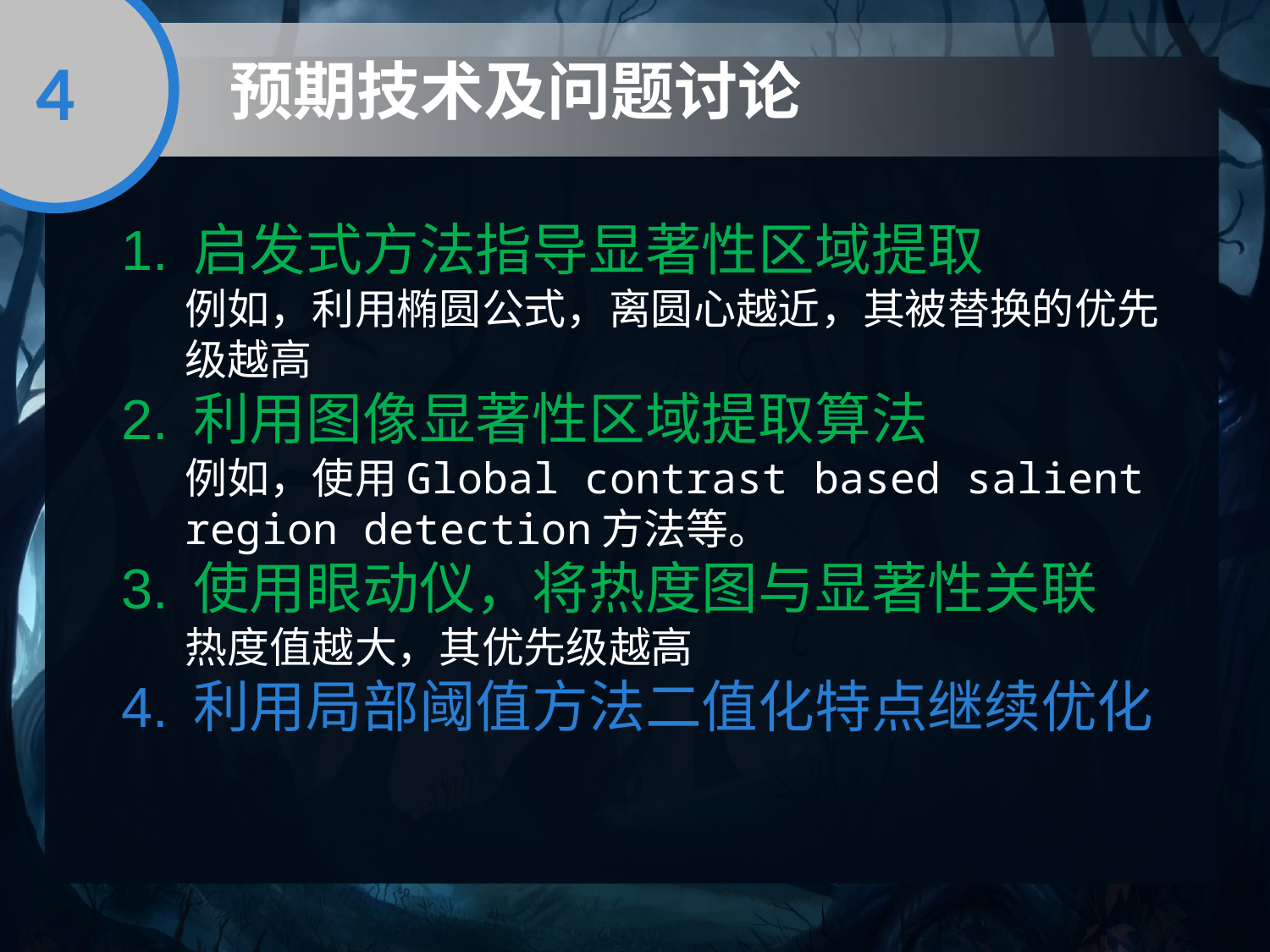

4

预期技术及问题讨论
启发式方法指导显著性区域提取
例如，利用椭圆公式，离圆心越近，其被替换的优先级越高
利用图像显著性区域提取算法
例如，使用Global contrast based salient region detection方法等。
使用眼动仪，将热度图与显著性关联
热度值越大，其优先级越高
利用局部阈值方法二值化特点继续优化